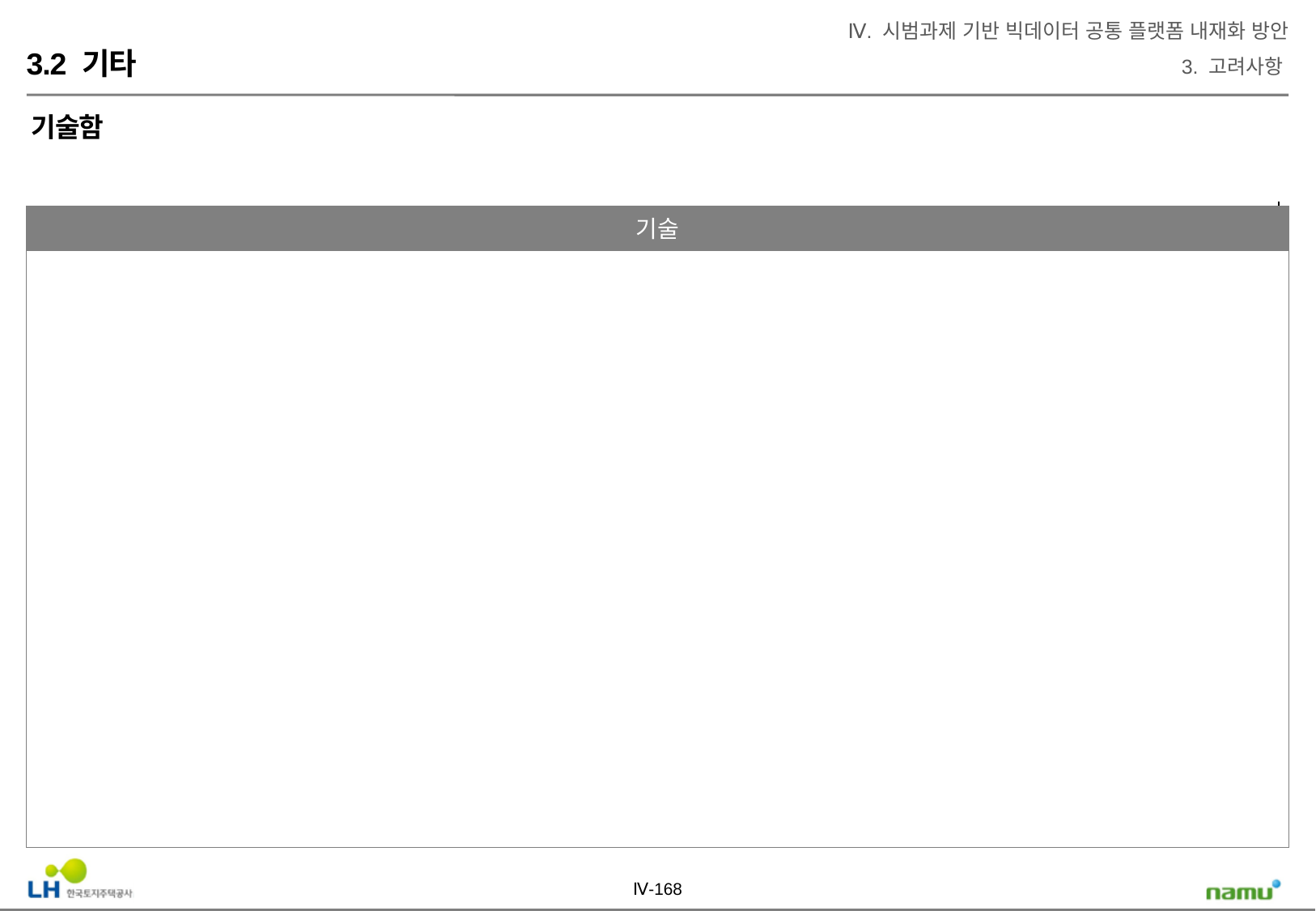

Ⅳ. 시범과제 기반 빅데이터 공통 플랫폼 내재화 방안
3. 고려사항
3.2 기타
기술함
기술